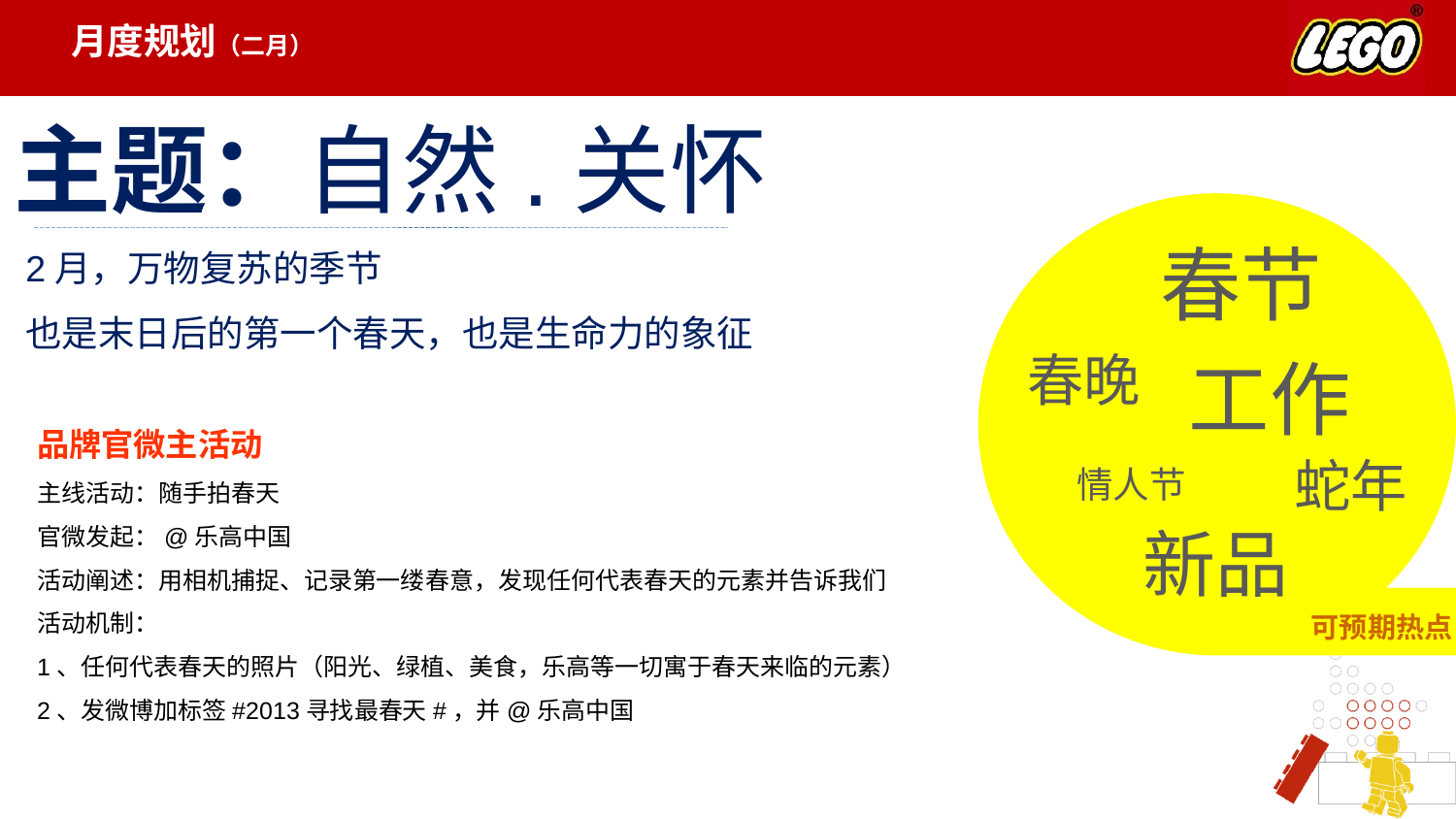

月度规划（二月）
主题：自然.关怀

2月，万物复苏的季节
也是末日后的第一个春天，也是生命力的象征
春节
春晚
工作
品牌官微主活动
主线活动：随手拍春天
官微发起：@乐高中国
活动阐述：用相机捕捉、记录第一缕春意，发现任何代表春天的元素并告诉我们
活动机制：
1、任何代表春天的照片（阳光、绿植、美食，乐高等一切寓于春天来临的元素）
2、发微博加标签#2013寻找最春天#，并@乐高中国
蛇年
情人节
新品
可预期热点